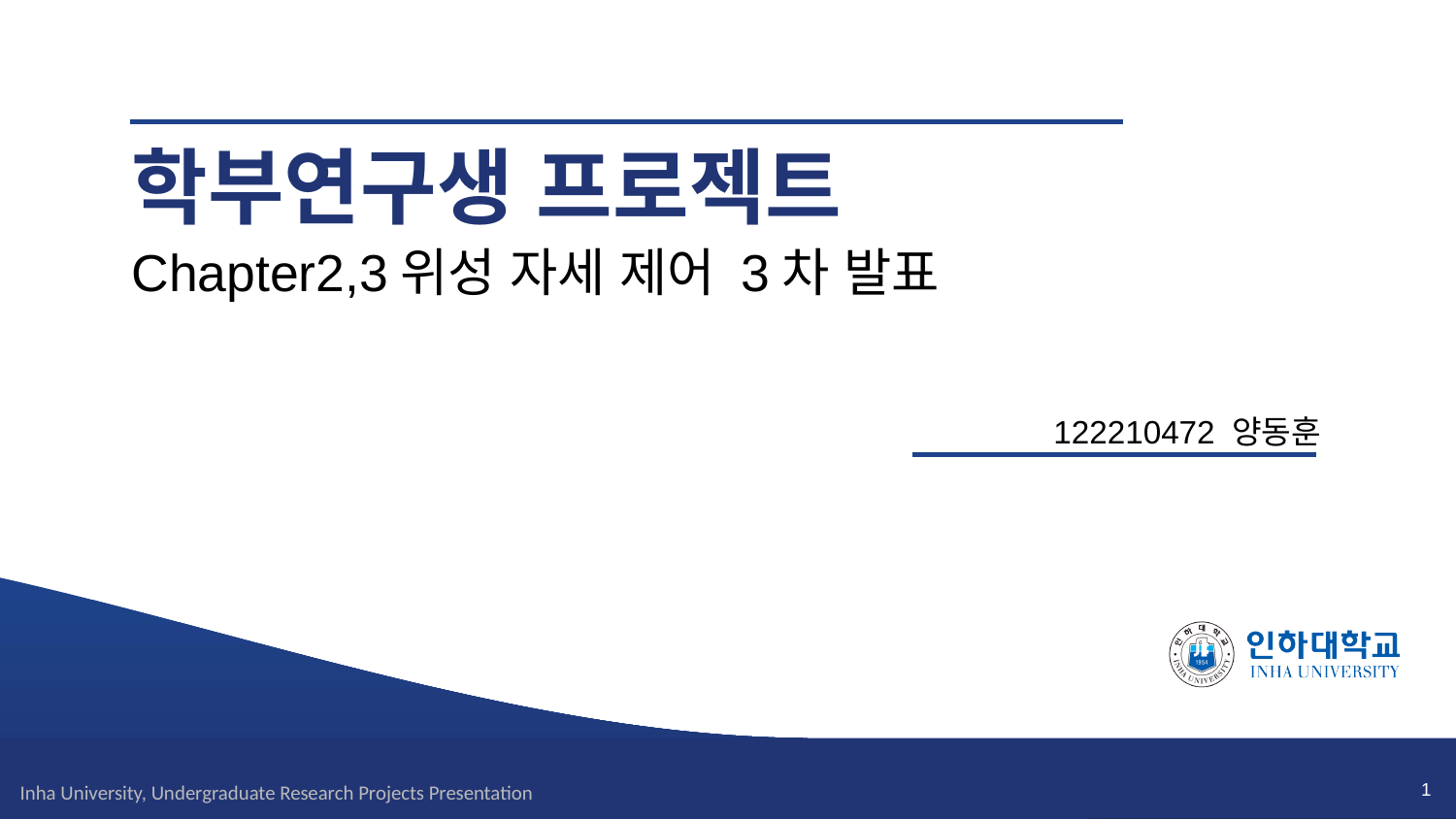

# Chapter2,3위성 자세 제어 3차 발표
 122210472 양동훈
1